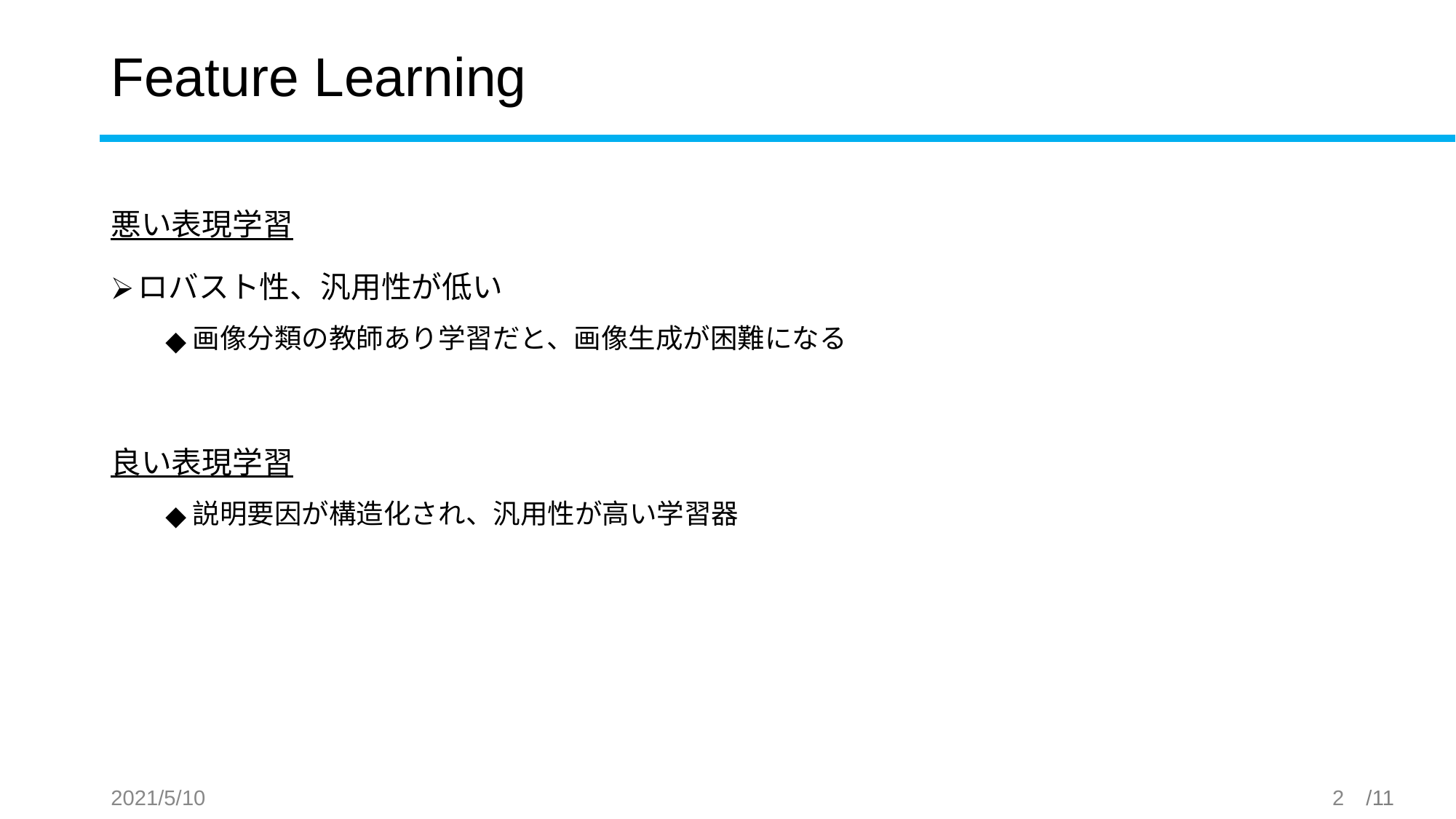

# Feature Learning
悪い表現学習
ロバスト性、汎用性が低い
画像分類の教師あり学習だと、画像生成が困難になる

良い表現学習
説明要因が構造化され、汎用性が高い学習器

2021/5/10
2